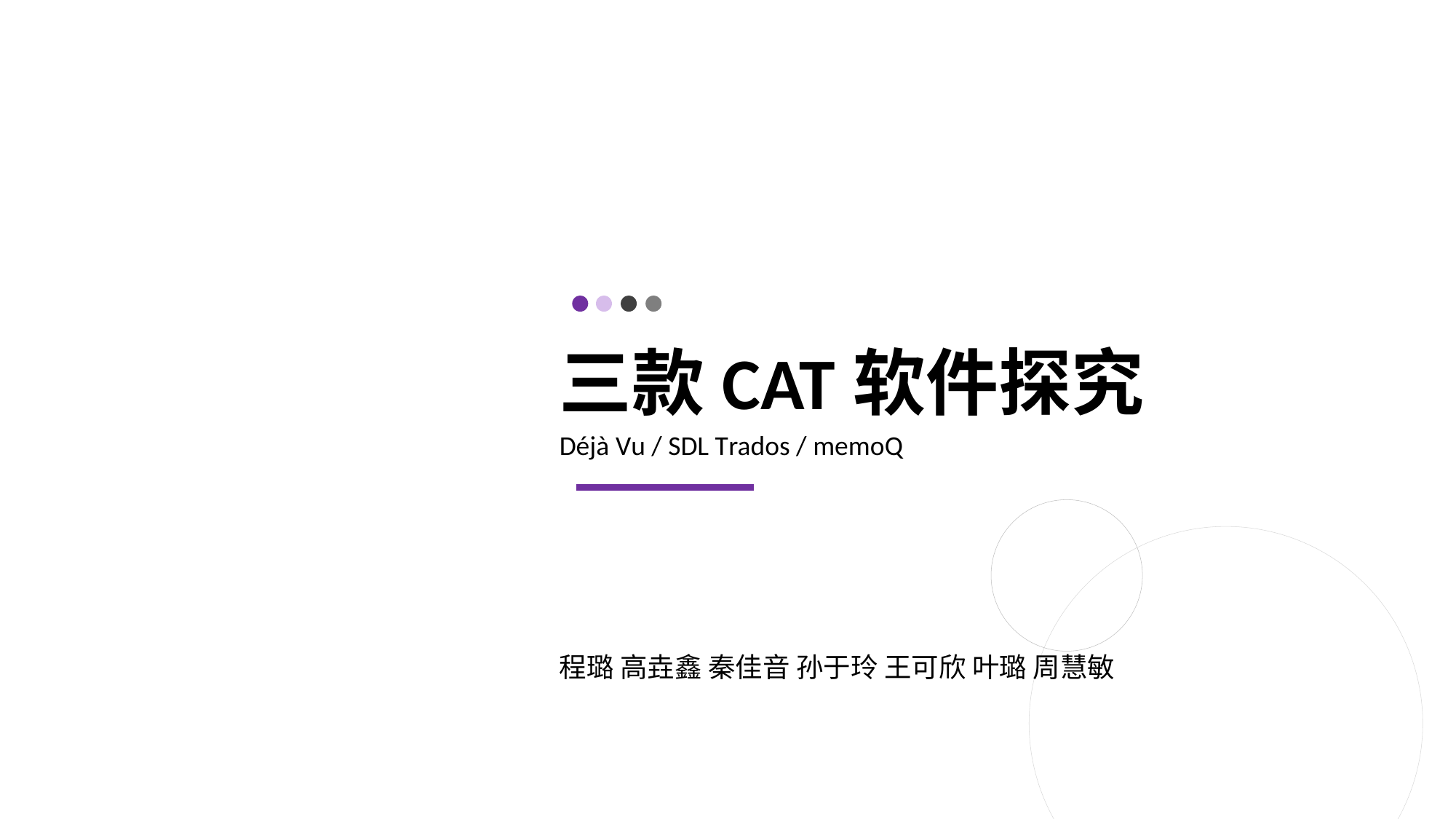

# 三款CAT软件探究
Déjà vu / SDL Trados / memoq
程璐 高垚鑫 秦佳音 孙于玲 王可欣 叶璐 周慧敏